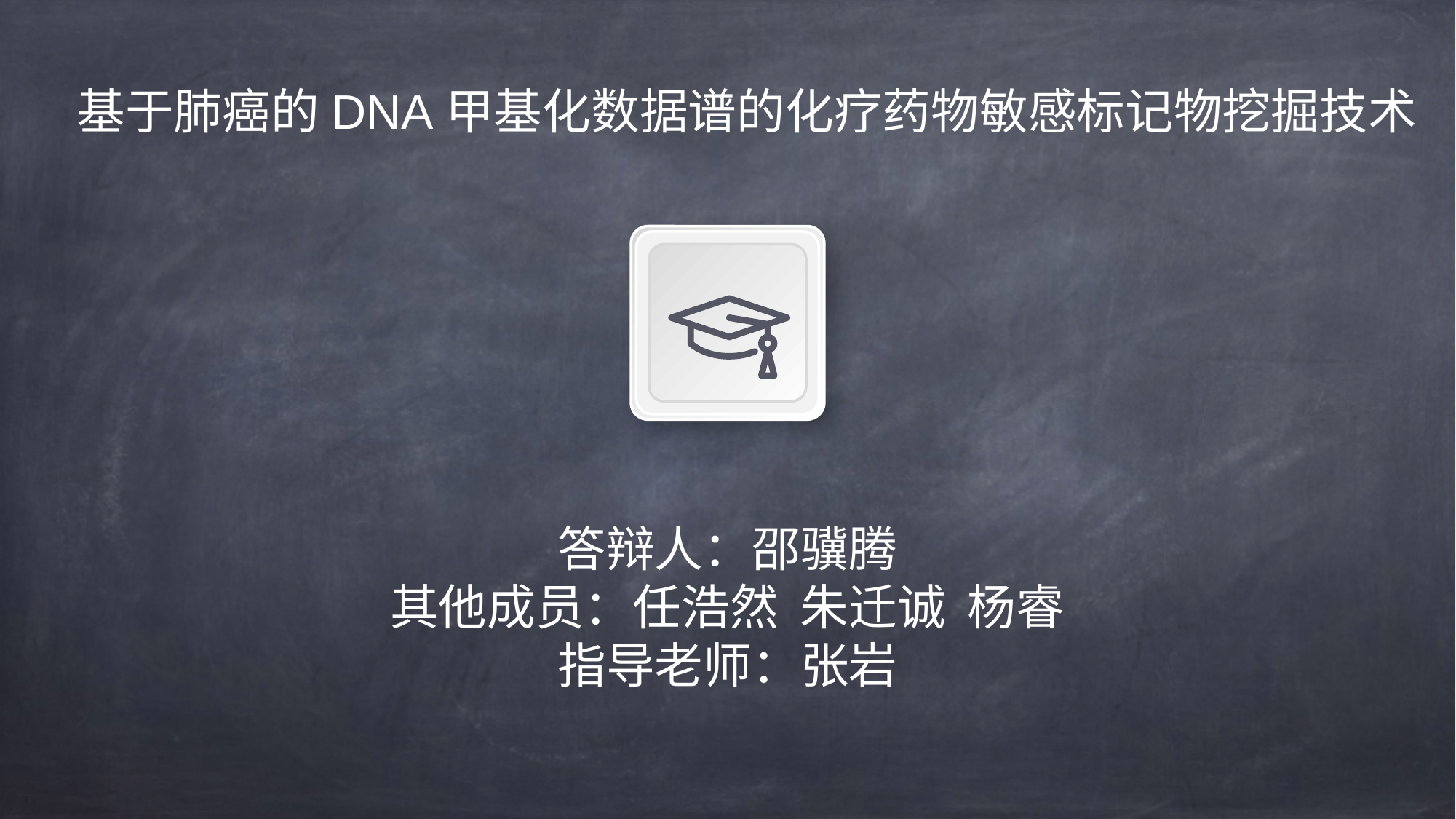

# 基于肺癌的DNA甲基化数据谱的化疗药物敏感标记物挖掘技术
答辩人：邵骥腾
其他成员：任浩然  朱迁诚  杨睿
指导老师：张岩